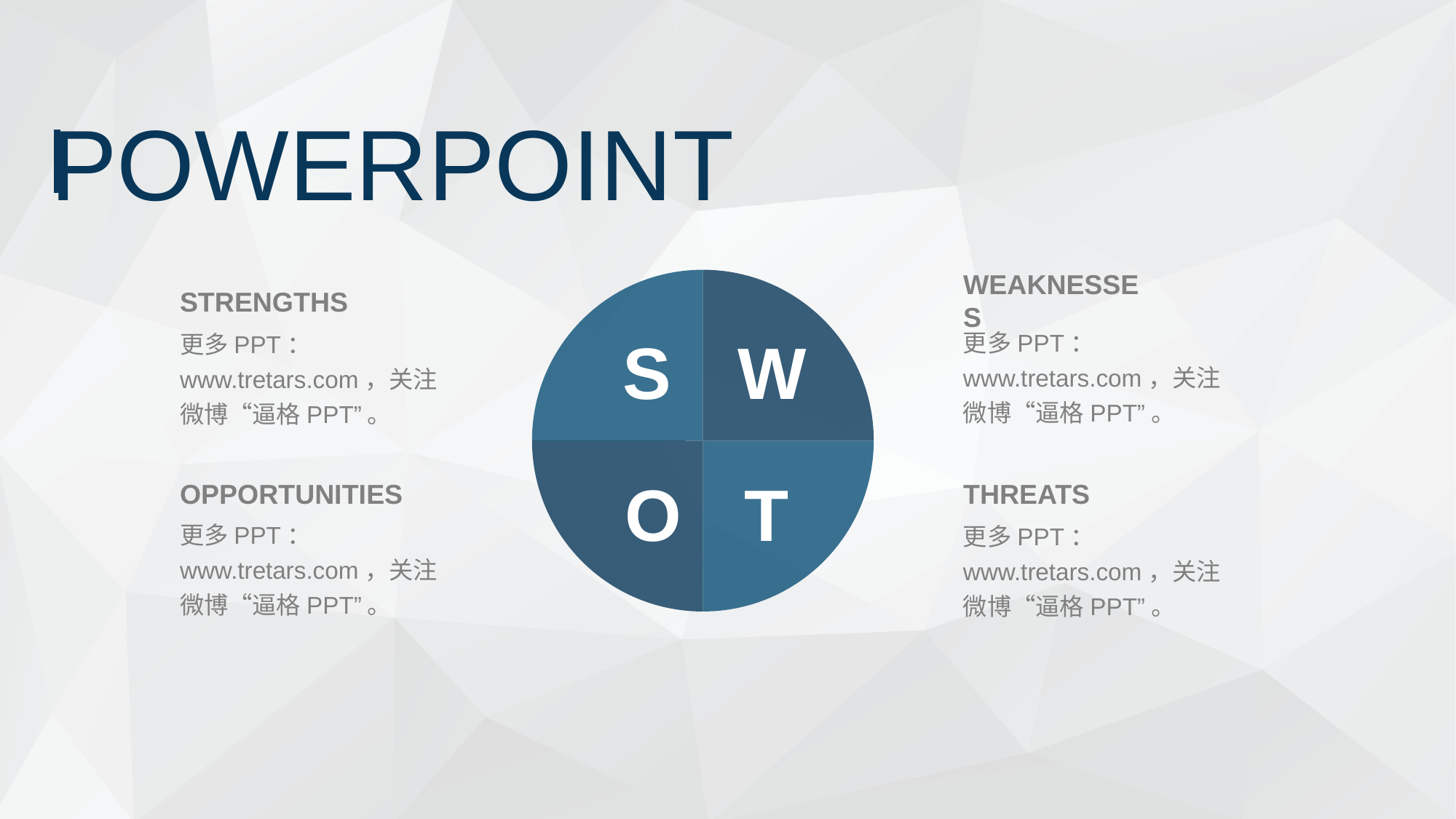

POWERPOINT

WEAKNESSES
STRENGTHS
更多PPT：www.tretars.com，关注微博“逼格PPT”。
更多PPT：www.tretars.com，关注微博“逼格PPT”。
W
S
OPPORTUNITIES
O
T
THREATS
更多PPT：www.tretars.com，关注微博“逼格PPT”。
更多PPT：www.tretars.com，关注微博“逼格PPT”。